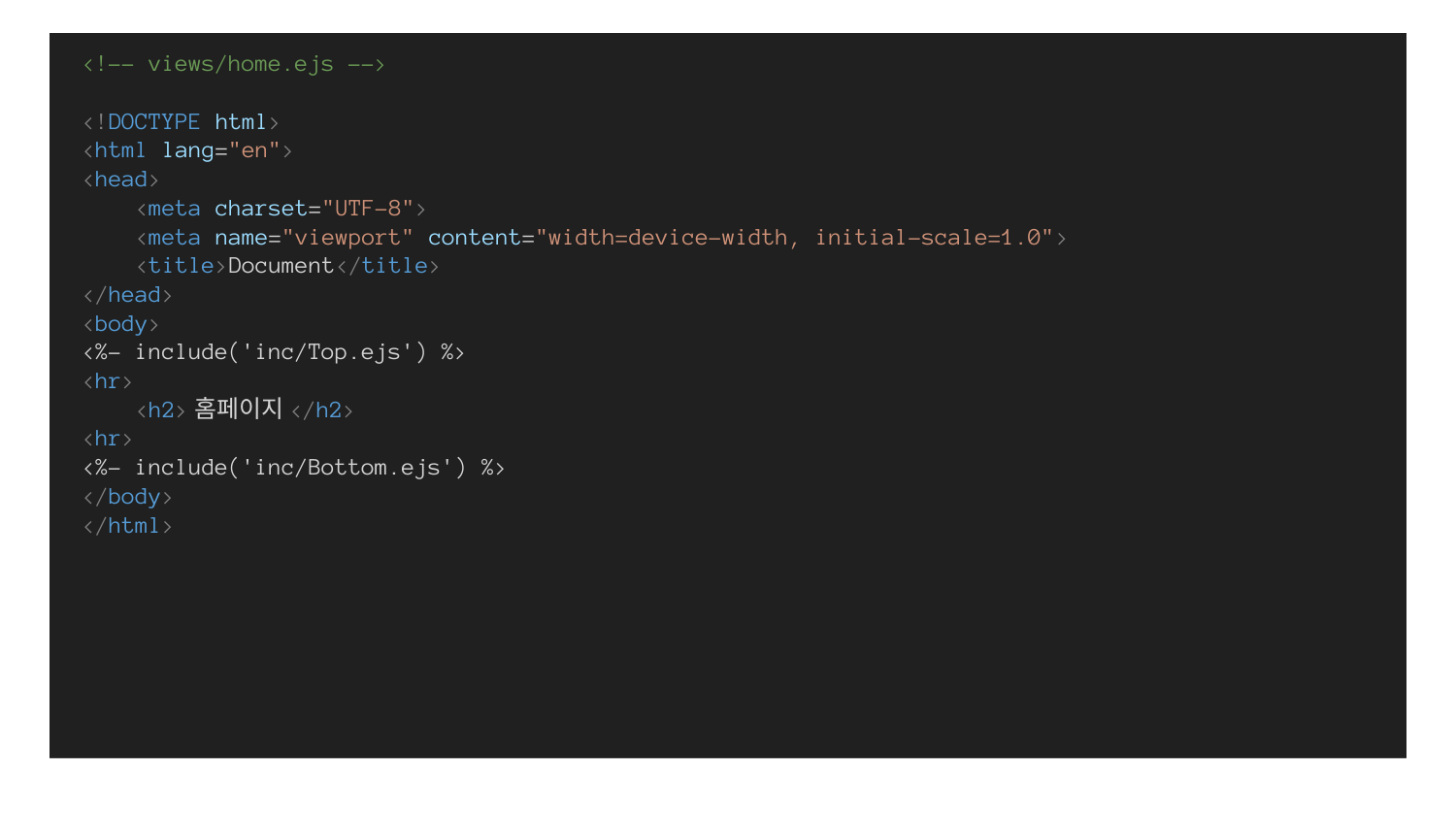

<!-- views/home.ejs -->

<!DOCTYPE html>
<html lang="en">
<head>
    <meta charset="UTF-8">
    <meta name="viewport" content="width=device-width, initial-scale=1.0">
    <title>Document</title>
</head>
<body>
<%- include('inc/Top.ejs') %>
<hr>
    <h2>홈페이지</h2>
<hr>
<%- include('inc/Bottom.ejs') %>
</body>
</html>